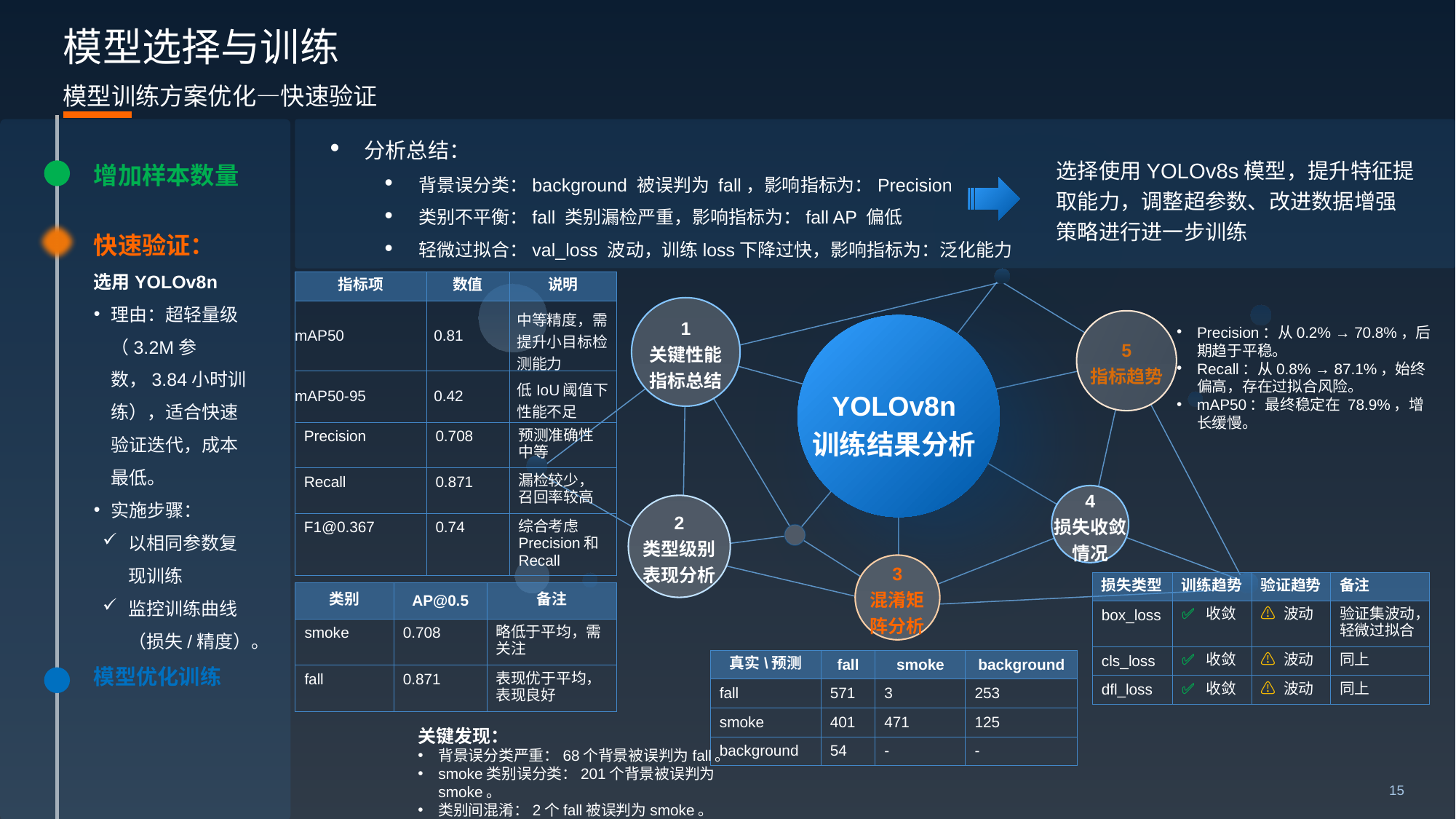

# 模型选择与训练
模型训练方案优化—快速验证

增加样本数量

快速验证：
选用YOLOv8n
理由：超轻量级（3.2M参数，3.84小时训练），适合快速验证迭代，成本最低。
实施步骤：
以相同参数复现训练
监控训练曲线（损失/精度）。

模型优化训练

分析总结：
背景误分类：background 被误判为 fall，影响指标为：Precision
类别不平衡：fall 类别漏检严重，影响指标为：fall AP 偏低
轻微过拟合：val_loss 波动，训练loss下降过快，影响指标为：泛化能力
选择使用YOLOv8s模型，提升特征提取能力，调整超参数、改进数据增强策略进行进一步训练

| 指标项 | 数值 | 说明 |
| --- | --- | --- |
| mAP50 | 0.81 | 中等精度，需提升小目标检测能力 |
| mAP50-95 | 0.42 | 低IoU阈值下性能不足 |
| Precision | 0.708 | 预测准确性中等 |
| Recall | 0.871 | 漏检较少，召回率较高 |
| F1@0.367 | 0.74 | 综合考虑Precision和Recall |

1
关键性能
指标总结

5
指标趋势

Precision：从0.2% → 70.8%，后期趋于平稳。
Recall：从0.8% → 87.1%，始终偏高，存在过拟合风险。
mAP50：最终稳定在 78.9%，增长缓慢。

YOLOv8n
训练结果分析

4
损失收敛情况

2
类型级别
表现分析

3
混淆矩
阵分析

| 损失类型 | 训练趋势 | 验证趋势 | 备注 |
| --- | --- | --- | --- |
| box\_loss | ✅ 收敛 | ⚠ 波动 | 验证集波动，轻微过拟合 |
| cls\_loss | ✅ 收敛 | ⚠ 波动 | 同上 |
| dfl\_loss | ✅ 收敛 | ⚠ 波动 | 同上 |

| 类别 | AP@0.5 | 备注 |
| --- | --- | --- |
| smoke | 0.708 | 略低于平均，需关注 |
| fall | 0.871 | 表现优于平均，表现良好 |
| 真实\预测 | fall | smoke | background |
| --- | --- | --- | --- |
| fall | 571 | 3 | 253 |
| smoke | 401 | 471 | 125 |
| background | 54 | - | - |
关键发现：
背景误分类严重：68个背景被误判为fall。
smoke类别误分类：201个背景被误判为smoke。
类别间混淆：2个fall被误判为smoke。
15